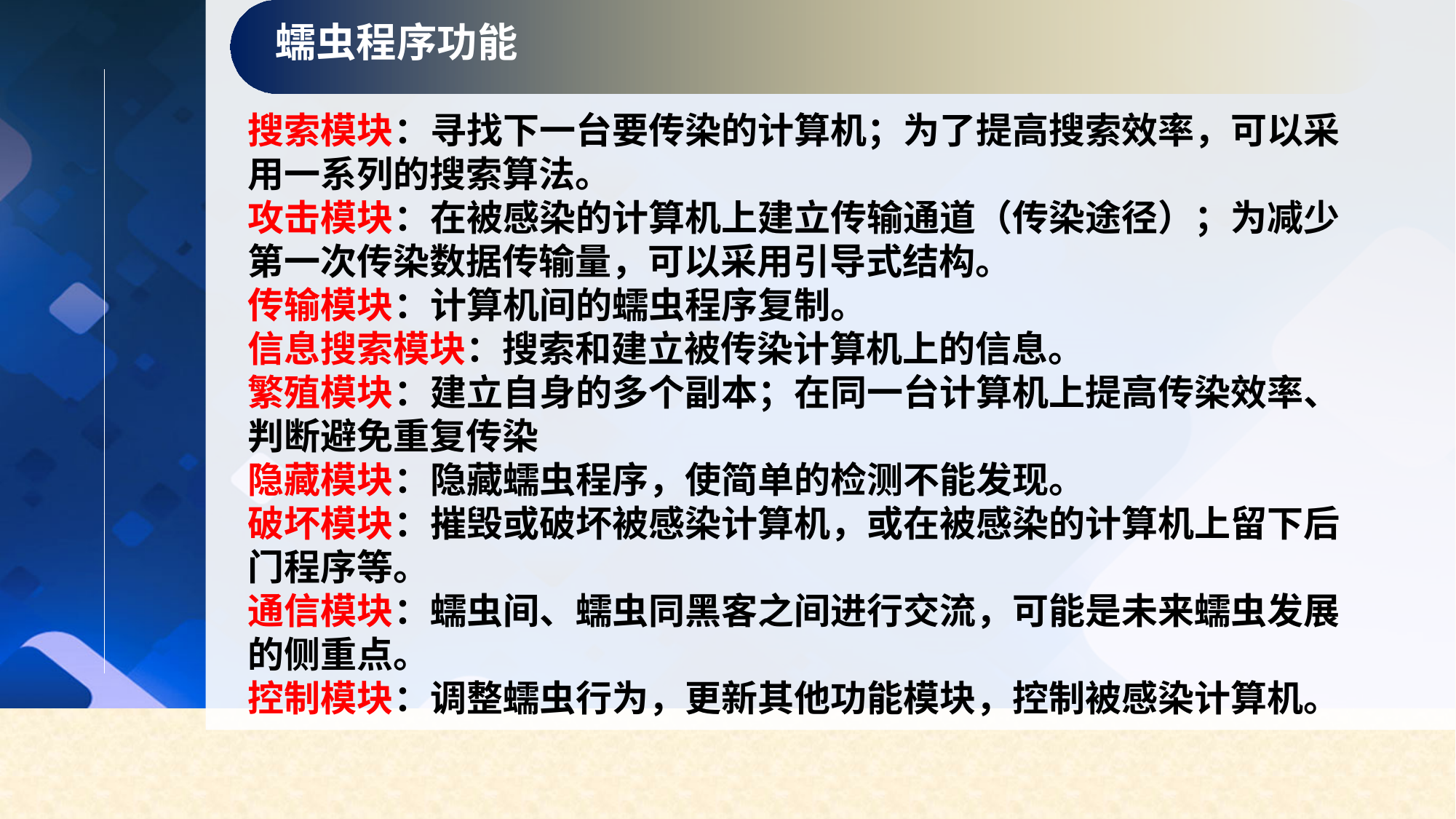

蠕虫程序功能
搜索模块：寻找下一台要传染的计算机；为了提高搜索效率，可以采用一系列的搜索算法。
攻击模块：在被感染的计算机上建立传输通道（传染途径）；为减少第一次传染数据传输量，可以采用引导式结构。
传输模块：计算机间的蠕虫程序复制。
信息搜索模块：搜索和建立被传染计算机上的信息。
繁殖模块：建立自身的多个副本；在同一台计算机上提高传染效率、判断避免重复传染
隐藏模块：隐藏蠕虫程序，使简单的检测不能发现。
破坏模块：摧毁或破坏被感染计算机，或在被感染的计算机上留下后门程序等。
通信模块：蠕虫间、蠕虫同黑客之间进行交流，可能是未来蠕虫发展的侧重点。
控制模块：调整蠕虫行为，更新其他功能模块，控制被感染计算机。